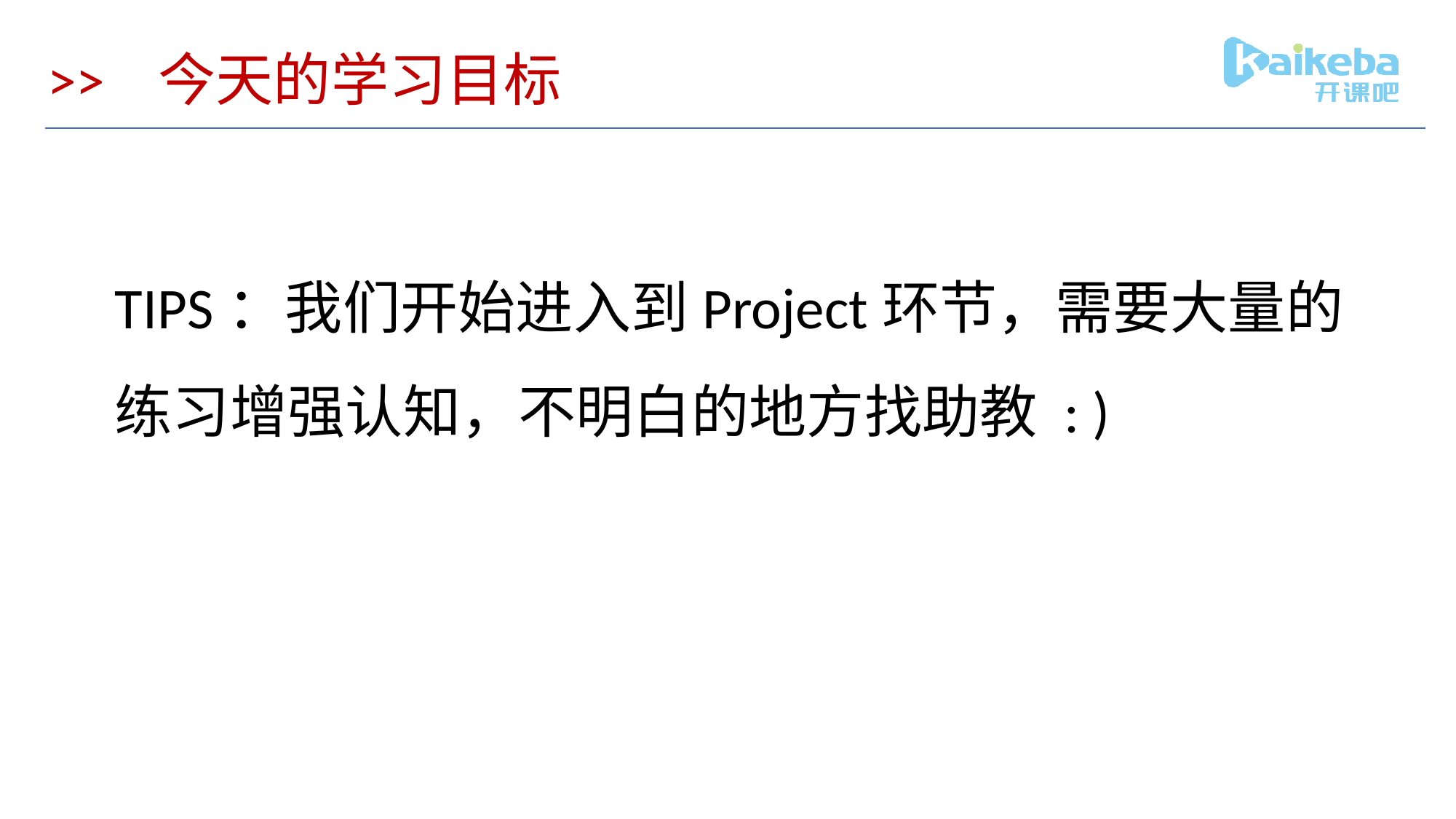

# >>   今天的学习目标
TIPS：我们开始进入到Project环节，需要大量的练习增强认知，不明白的地方找助教 : )